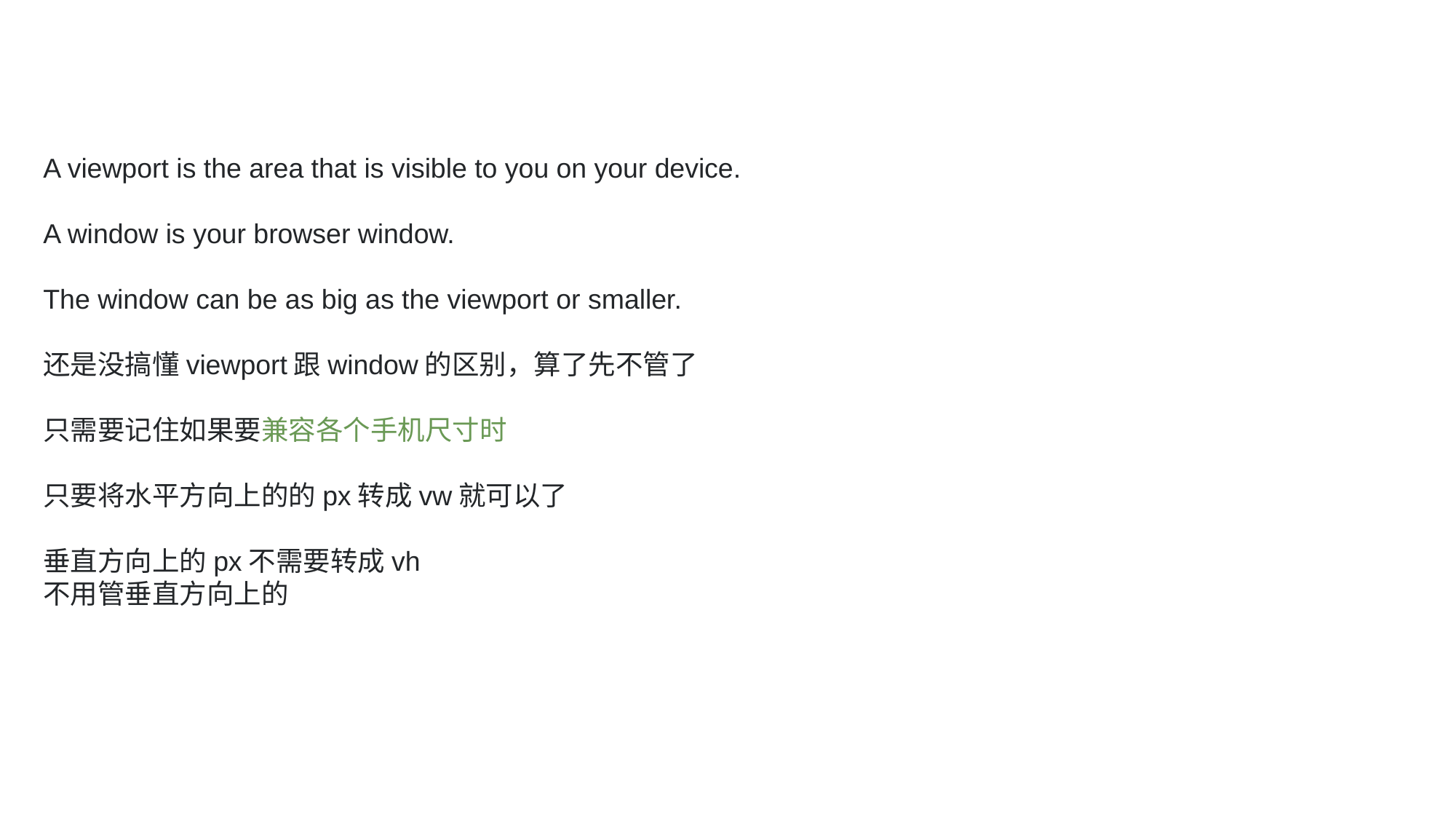

A viewport is the area that is visible to you on your device.

A window is your browser window.

The window can be as big as the viewport or smaller.

还是没搞懂viewport跟window的区别，算了先不管了

只需要记住如果要兼容各个手机尺寸时

只要将水平方向上的的px转成vw就可以了

垂直方向上的px不需要转成vh
不用管垂直方向上的